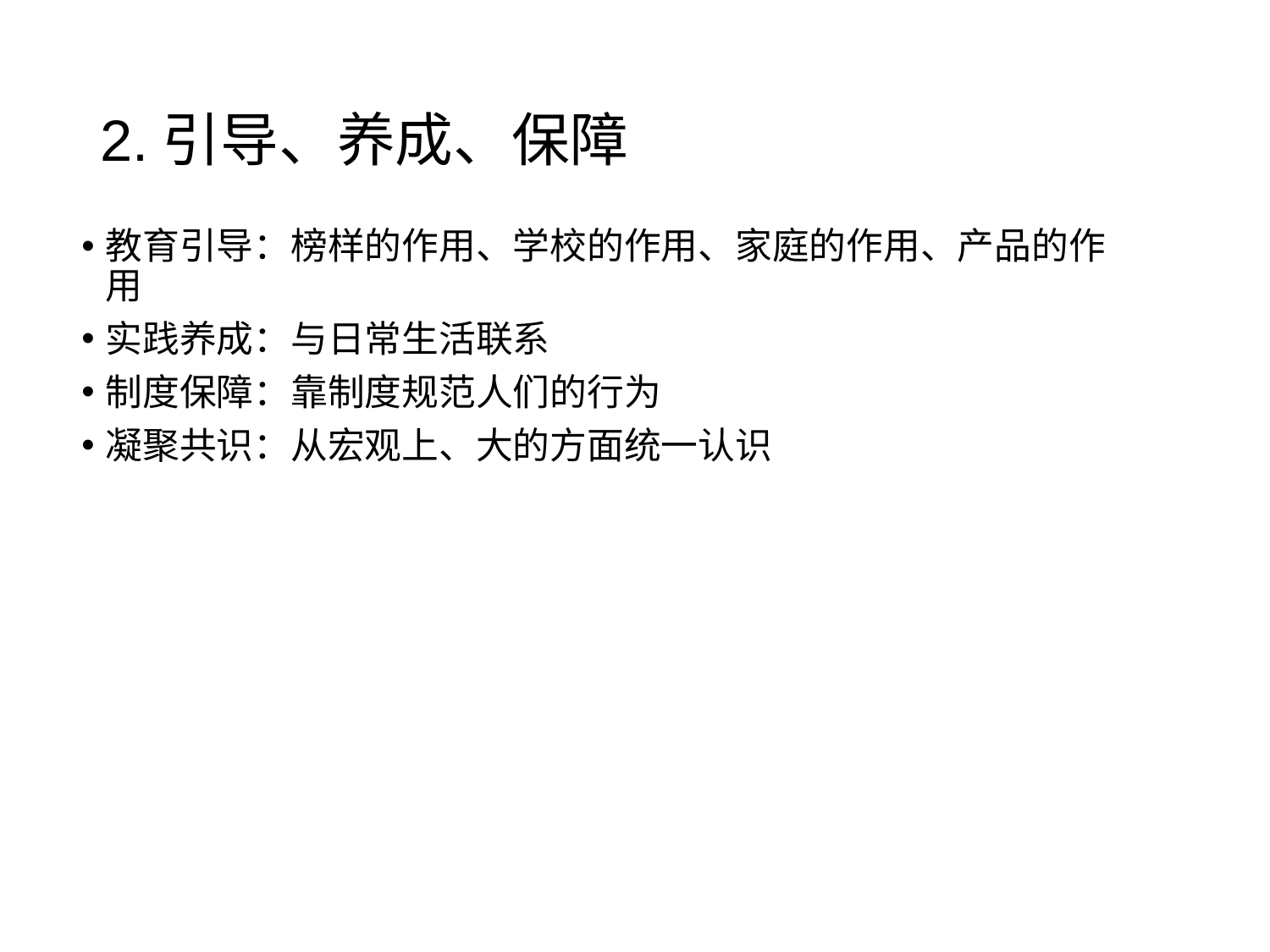

# 2.引导、养成、保障
教育引导：榜样的作用、学校的作用、家庭的作用、产品的作用
实践养成：与日常生活联系
制度保障：靠制度规范人们的行为
凝聚共识：从宏观上、大的方面统一认识